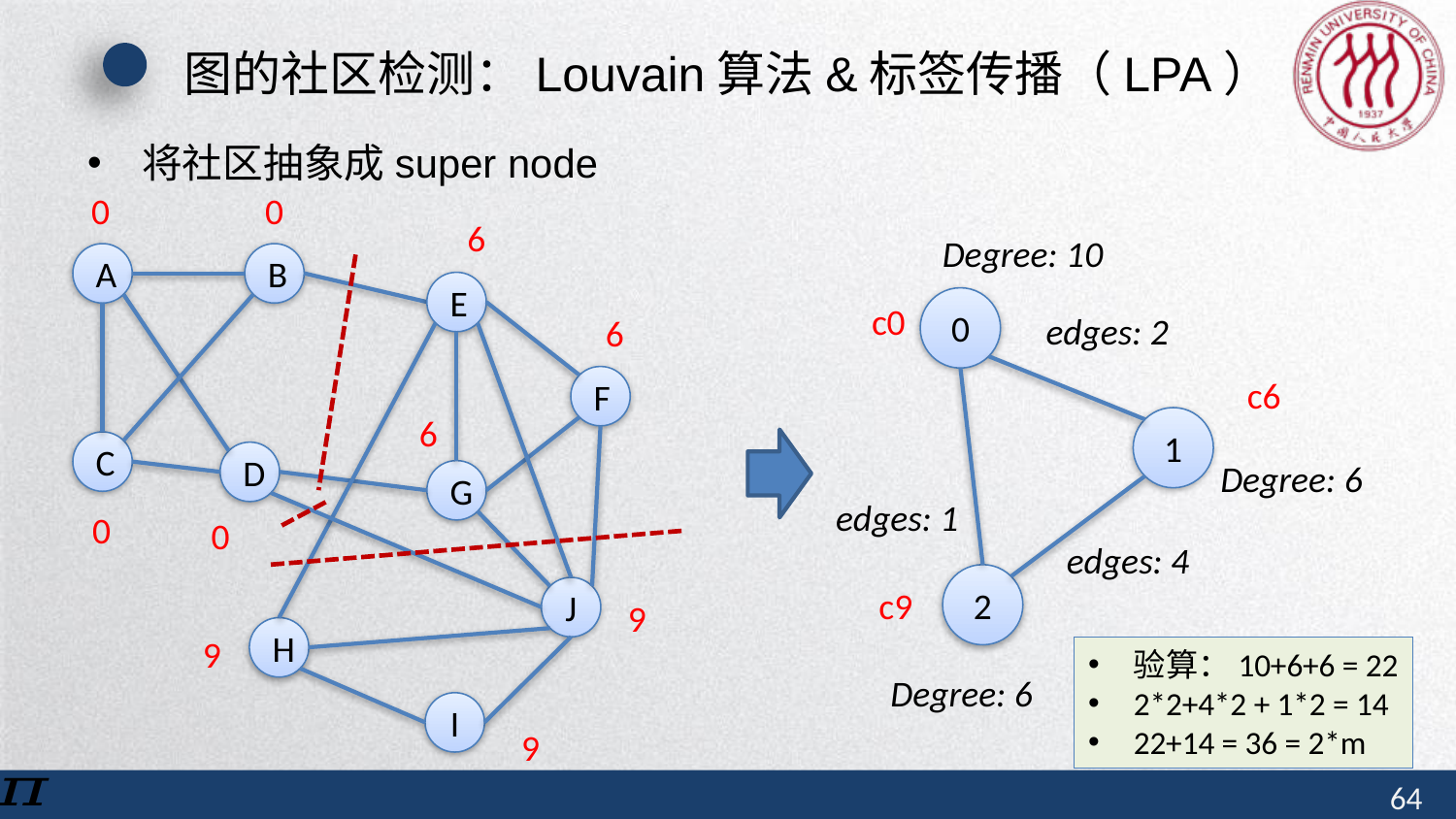

# 图的社区检测：Louvain算法&标签传播（LPA）
将社区抽象成super node

0
0
6
Degree: 10
A
B
E
F
C
D
G
J
H
I
0
c0
edges: 2
6
c6
6
1

Degree: 6
edges: 1
0
0
edges: 4
2
c9
9
9
验算：10+6+6 = 22
2*2+4*2 + 1*2 = 14
22+14 = 36 = 2*m
Degree: 6
9